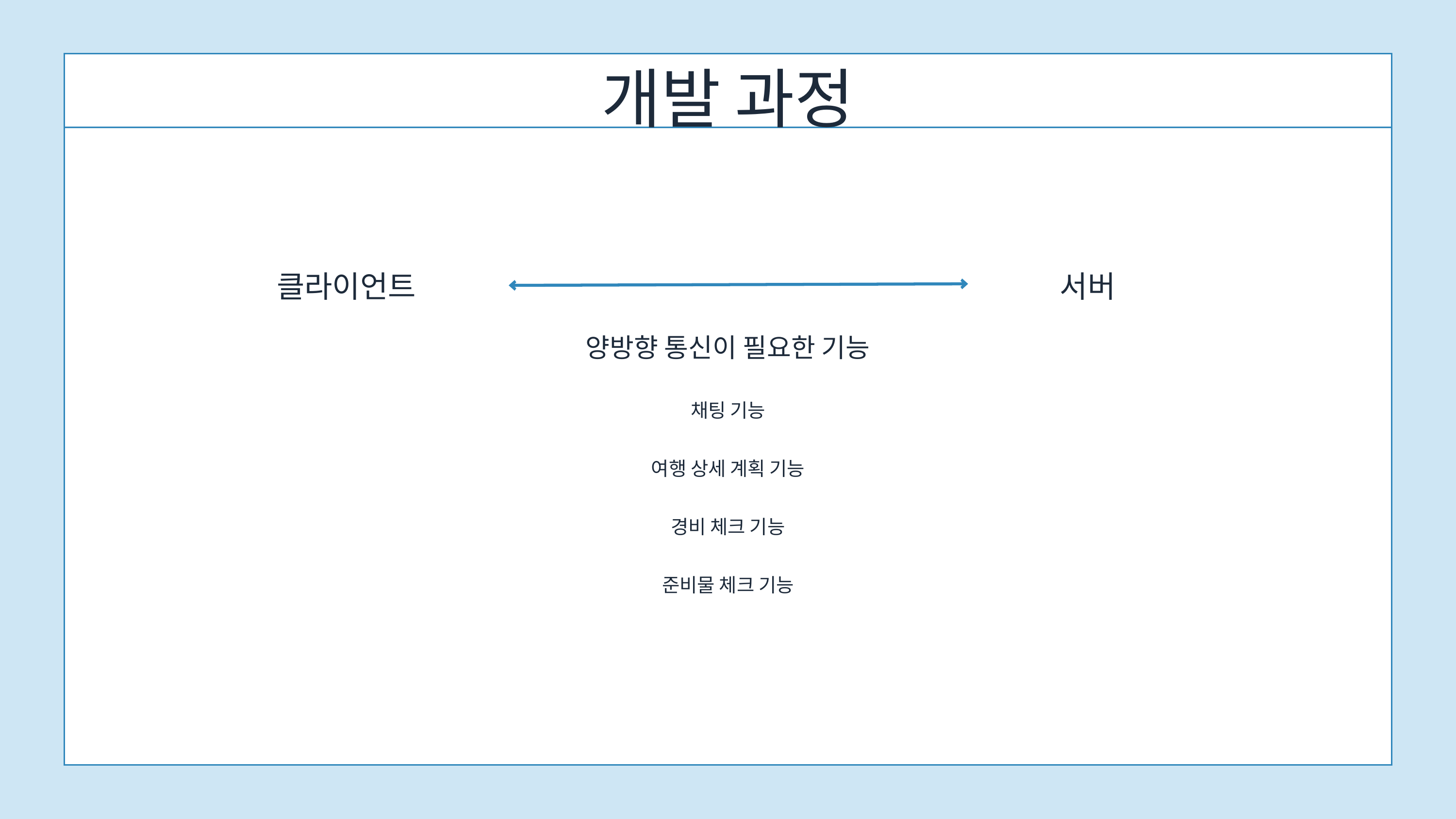

개발 과정

클라이언트
서버

양방향 통신이 필요한 기능
채팅 기능
여행 상세 계획 기능
경비 체크 기능
준비물 체크 기능